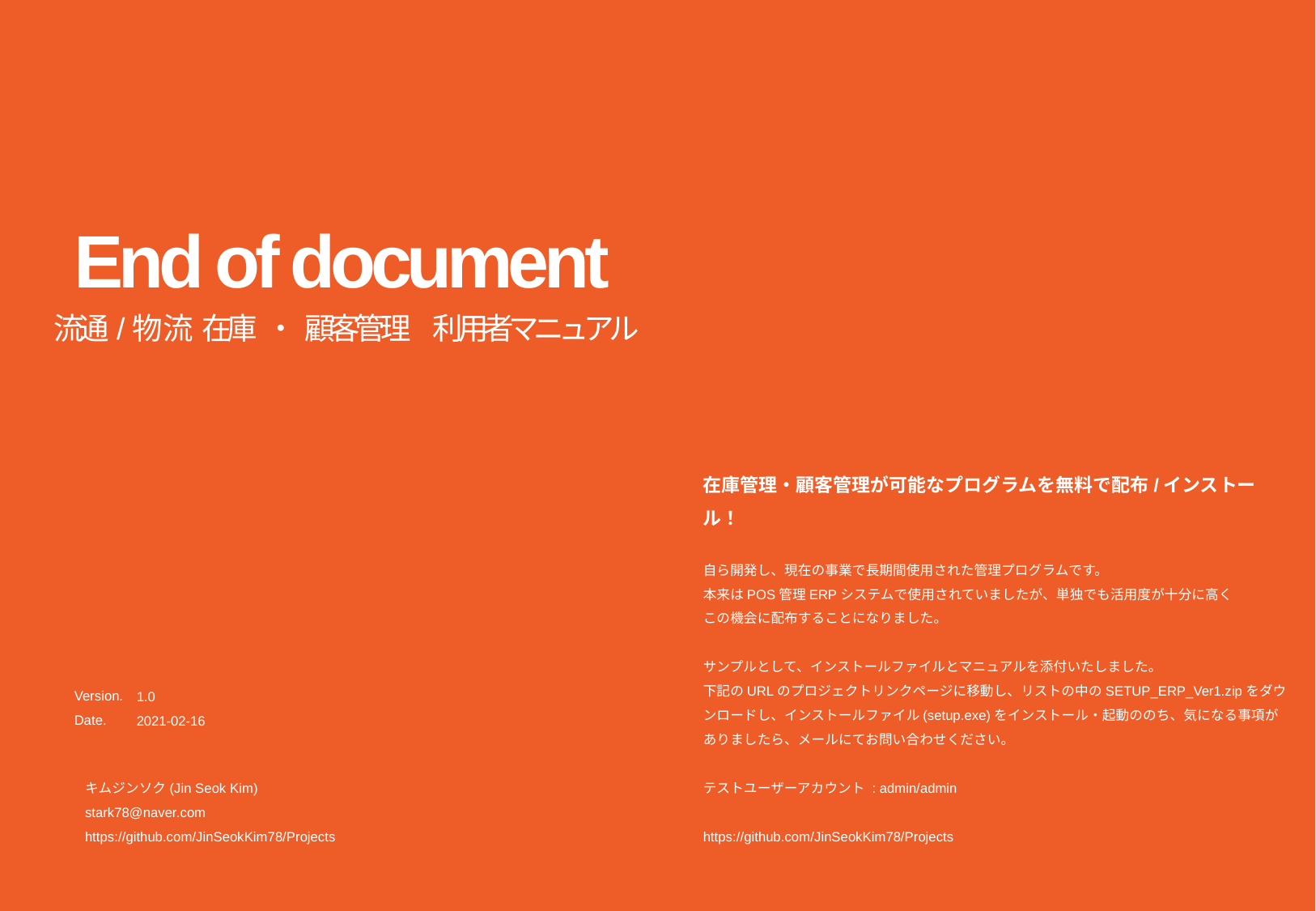

# End of document
流通/物流 在庫 ・ 顧客管理　 利用者マニュアル
在庫管理・顧客管理が可能なプログラムを無料で配布/インストール！
自ら開発し、現在の事業で長期間使用された管理プログラムです。
本来はPOS管理ERPシステムで使用されていましたが、単独でも活用度が十分に高く
この機会に配布することになりました。
サンプルとして、インストールファイルとマニュアルを添付いたしました。
下記のURLのプロジェクトリンクページに移動し、リストの中のSETUP_ERP_Ver1.zipをダウンロードし、インストールファイル(setup.exe)をインストール・起動ののち、気になる事項が
ありましたら、メールにてお問い合わせください。

テストユーザーアカウント : admin/admin
https://github.com/JinSeokKim78/Projects
Version.
Date.
1.0
2021-02-16
キムジンソク(Jin Seok Kim)
stark78@naver.com
https://github.com/JinSeokKim78/Projects